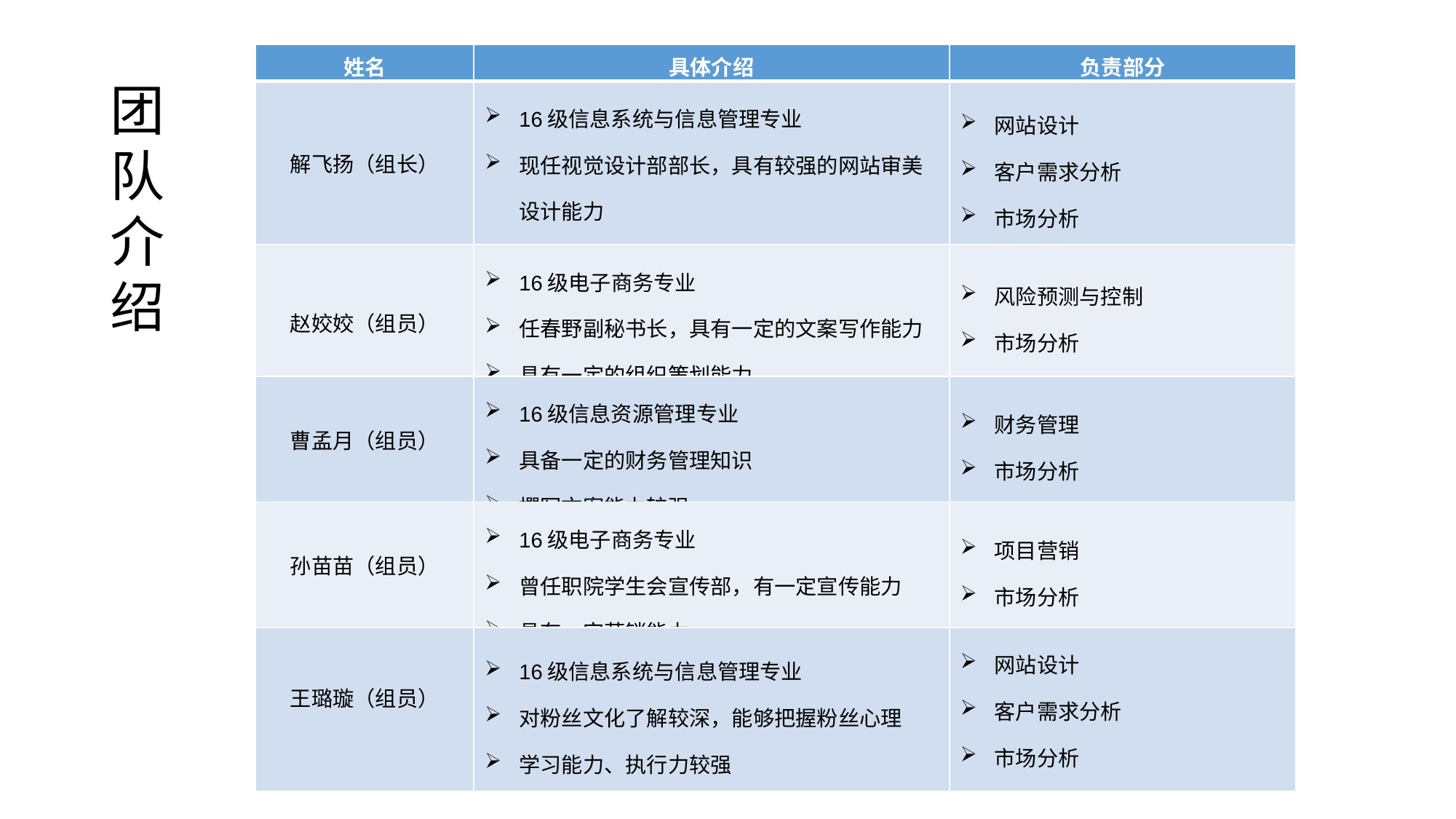

| 姓名 | 具体介绍 | 负责部分 |
| --- | --- | --- |
| 解飞扬（组长） | 16级信息系统与信息管理专业 现任视觉设计部部长，具有较强的网站审美设计能力 了解粉丝群体与粉丝需求 | 网站设计 客户需求分析 市场分析 |
| 赵姣姣（组员） | 16级电子商务专业 任春野副秘书长，具有一定的文案写作能力 具有一定的组织策划能力 | 风险预测与控制 市场分析 |
| 曹孟月（组员） | 16级信息资源管理专业 具备一定的财务管理知识 撰写文案能力较强 | 财务管理 市场分析 |
| 孙苗苗（组员） | 16级电子商务专业 曾任职院学生会宣传部，有一定宣传能力 具有一定营销能力 | 项目营销 市场分析 |
| 王璐璇（组员） | 16级信息系统与信息管理专业 对粉丝文化了解较深，能够把握粉丝心理 学习能力、执行力较强 | 网站设计 客户需求分析 市场分析 |
团队介绍